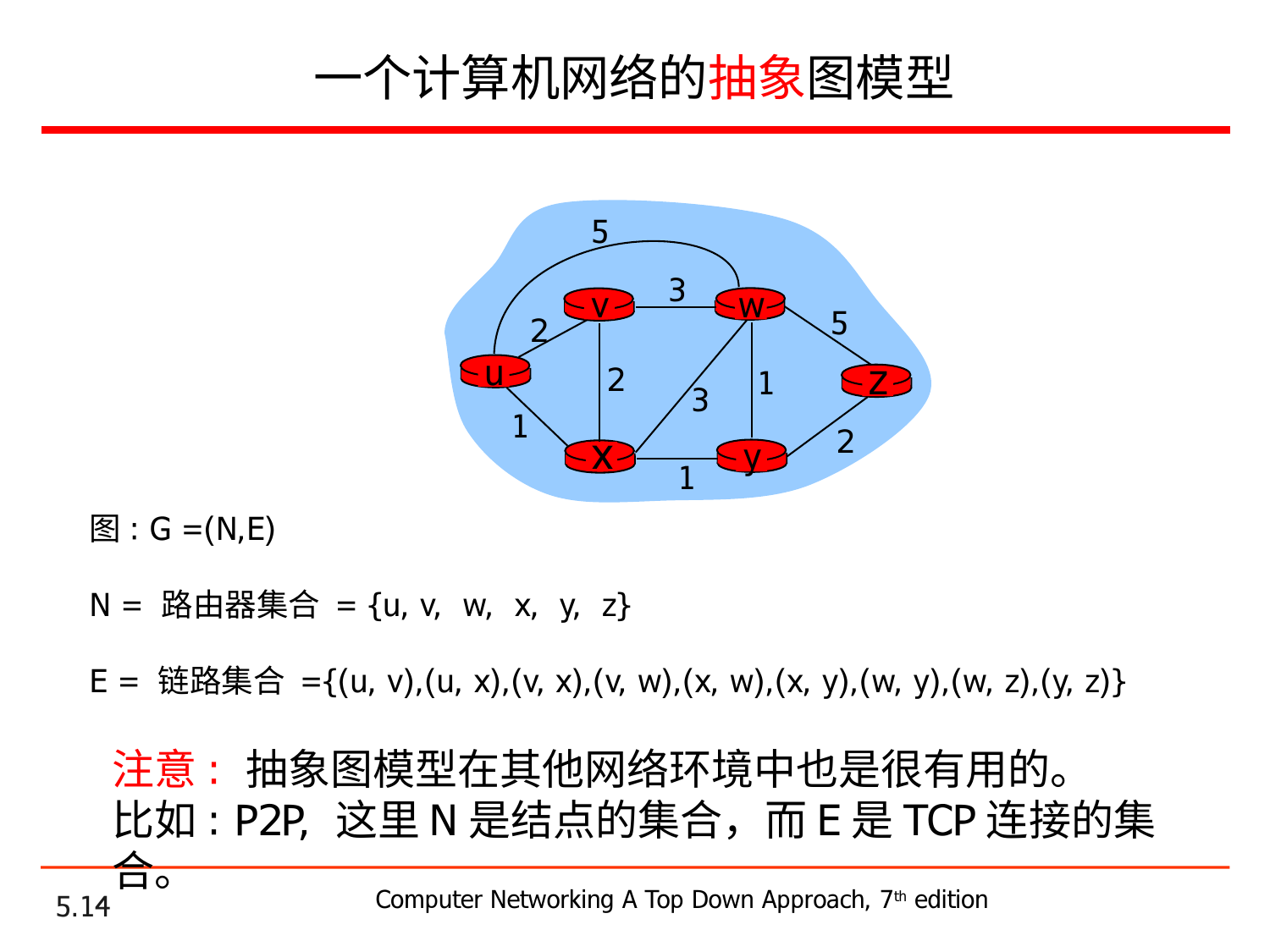

# 一个计算机网络的抽象图模型

5

3
v

w

5

2

u

z

2

1

3

1
2
x

y

1

图: G =(N,E)

N = 路由器集合 = {u, v,  w,  x,  y,  z}

E = 链路集合 ={(u, v),(u, x),(v, x),(v, w),(x, w),(x, y),(w, y),(w, z),(y, z)}
注意: 抽象图模型在其他网络环境中也是很有用的。
比如: P2P, 这里N是结点的集合，而E是TCP连接的集合。